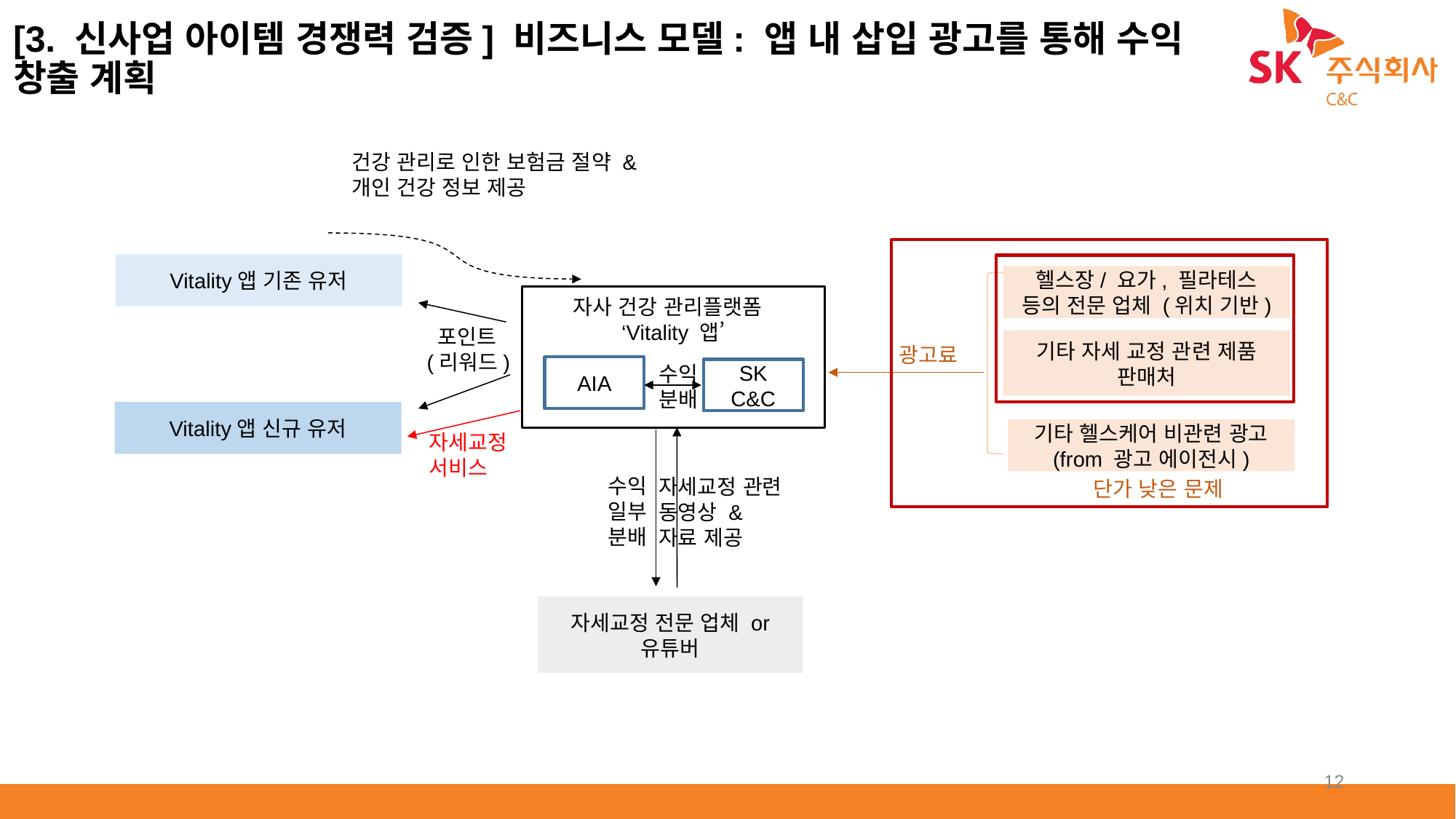

[3. 신사업 아이템 경쟁력 검증] 비즈니스 모델: 앱 내 삽입 광고를 통해 수익 창출 계획
건강 관리로 인한 보험금 절약 & 개인 건강 정보 제공

Vitality앱 기존 유저

헬스장/ 요가, 필라테스 등의 전문 업체 (위치 기반)

자사 건강 관리플랫폼
‘Vitality 앱’

 포인트
(리워드)
기타 자세 교정 관련 제품 판매처
광고료
 수익
 분배
AIA
SK C&C
Vitality앱 신규 유저
기타 헬스케어 비관련 광고
(from 광고 에이전시)
자세교정
서비스
수익 일부 분배
자세교정 관련 동영상 & 자료 제공
단가 낮은 문제
자세교정 전문 업체 or 유튜버
12